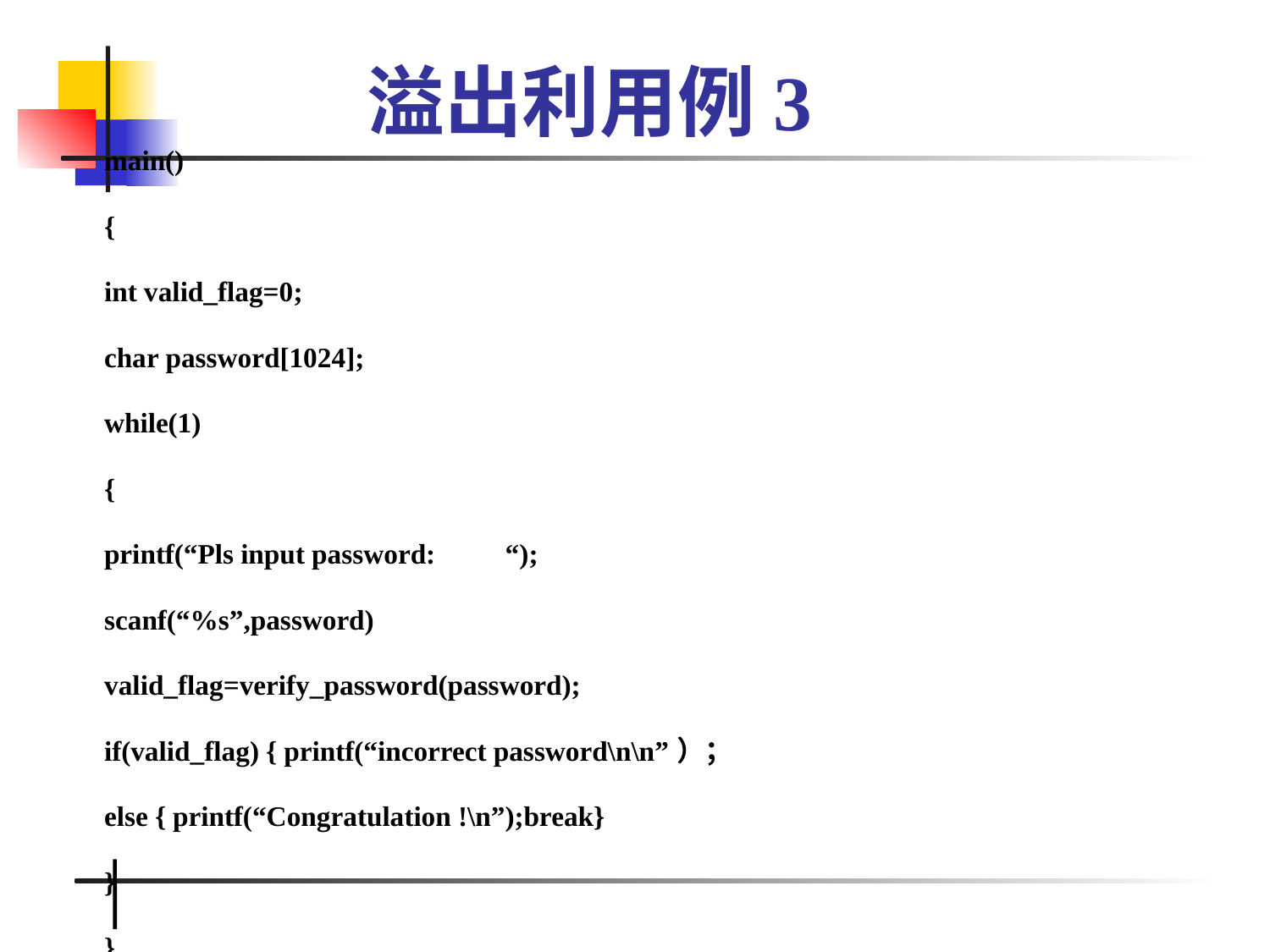

# 溢出利用例3
main()
{
int valid_flag=0;
char password[1024];
while(1)
{
printf(“Pls input password:          “);
scanf(“%s”,password)
valid_flag=verify_password(password);
if(valid_flag) { printf(“incorrect password\n\n”）；
else { printf(“Congratulation !\n”);break}
}
}